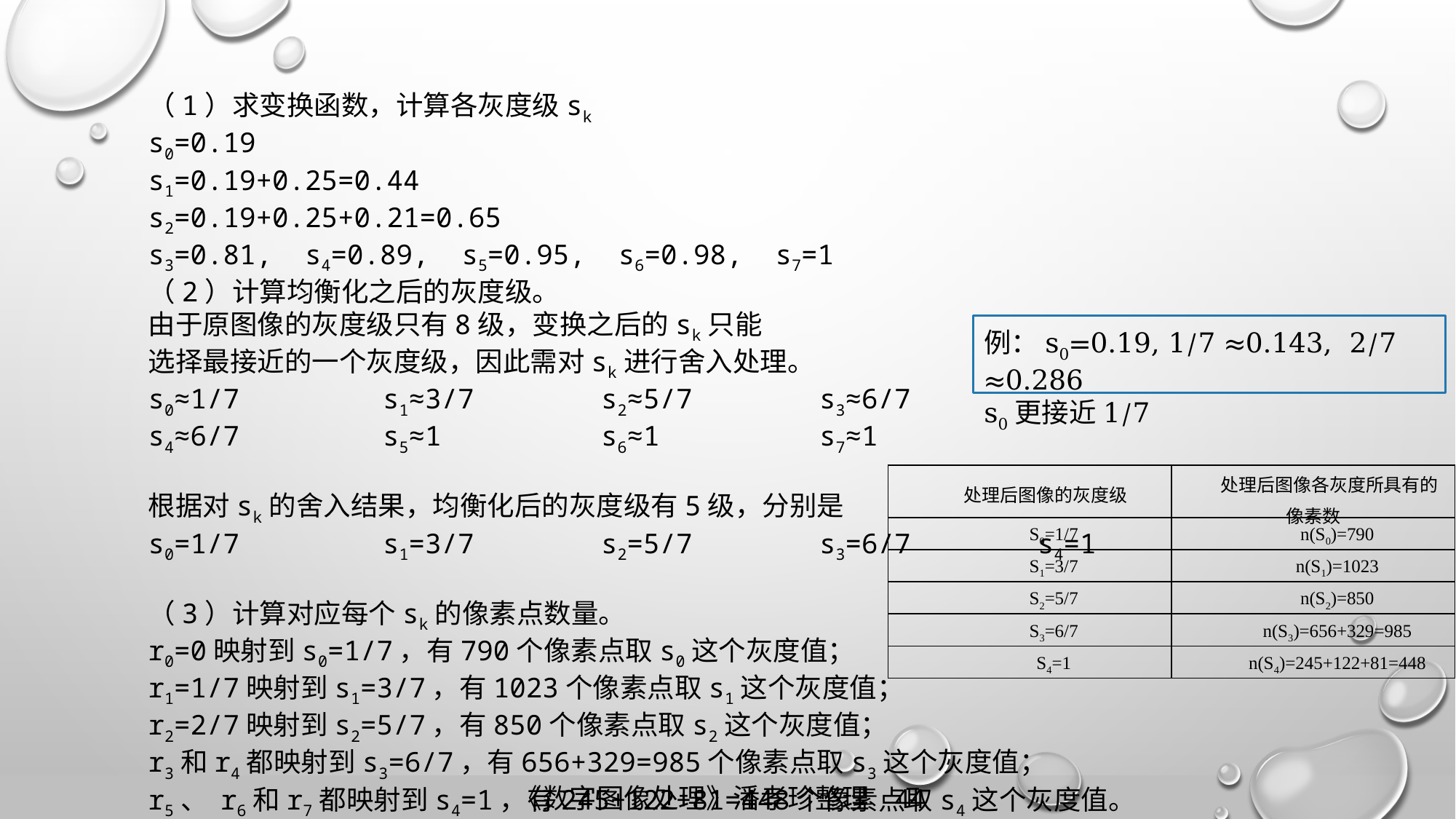

（1）求变换函数，计算各灰度级sk
s0=0.19
s1=0.19+0.25=0.44
s2=0.19+0.25+0.21=0.65
s3=0.81,  s4=0.89,  s5=0.95,  s6=0.98,  s7=1
（2）计算均衡化之后的灰度级。
由于原图像的灰度级只有8级，变换之后的sk只能
选择最接近的一个灰度级，因此需对sk进行舍入处理。
s0≈1/7		 s1≈3/7		 s2≈5/7		 s3≈6/7
s4≈6/7		 s5≈1		 s6≈1		 s7≈1

根据对sk的舍入结果，均衡化后的灰度级有5级，分别是
s0=1/7		 s1=3/7		 s2=5/7		 s3=6/7		 s4=1

（3）计算对应每个sk的像素点数量。
r0=0映射到s0=1/7，有790个像素点取s0这个灰度值；
r1=1/7映射到s1=3/7，有1023个像素点取s1这个灰度值；
r2=2/7映射到s2=5/7，有850个像素点取s2这个灰度值；
r3和r4都映射到s3=6/7，有656+329=985个像素点取s3这个灰度值；
r5、 r6和r7都映射到s4=1，有245+122+81=448个像素点取s4这个灰度值。

例：s0=0.19, 1/7 ≈0.143,  2/7 ≈0.286
s0更接近1/7
| 处理后图像的灰度级 | 处理后图像各灰度所具有的像素数 |
| --- | --- |
| S0=1/7 | n(S0)=790 |
| S1=3/7 | n(S1)=1023 |
| S2=5/7 | n(S2)=850 |
| S3=6/7 | n(S3)=656+329=985 |
| S4=1 | n(S4)=245+122+81=448 |